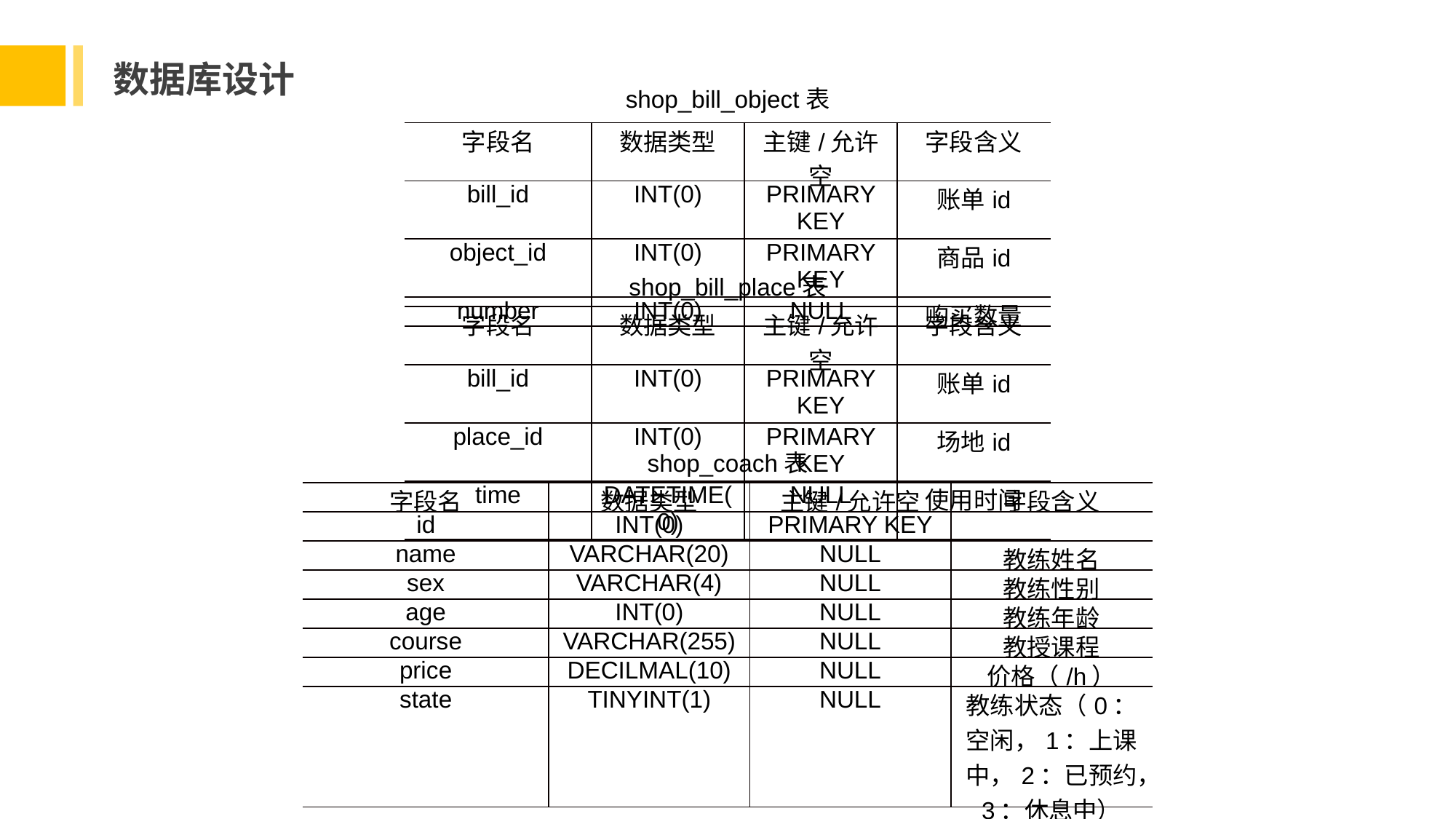

数据库设计
shop_bill_object表
| 字段名 | 数据类型 | 主键/允许空 | 字段含义 |
| --- | --- | --- | --- |
| bill\_id | INT(0) | PRIMARY KEY | 账单id |
| object\_id | INT(0) | PRIMARY KEY | 商品id |
| number | INT(0) | NULL | 购买数量 |
shop_bill_place表
| 字段名 | 数据类型 | 主键/允许空 | 字段含义 |
| --- | --- | --- | --- |
| bill\_id | INT(0) | PRIMARY KEY | 账单id |
| place\_id | INT(0) | PRIMARY KEY | 场地id |
| time | DATETIME(0) | NULL | 使用时间 |
shop_coach表
| 字段名 | 数据类型 | 主键/允许空 | 字段含义 |
| --- | --- | --- | --- |
| id | INT(0) | PRIMARY KEY |  |
| name | VARCHAR(20) | NULL | 教练姓名 |
| sex | VARCHAR(4) | NULL | 教练性别 |
| age | INT(0) | NULL | 教练年龄 |
| course | VARCHAR(255) | NULL | 教授课程 |
| price | DECILMAL(10) | NULL | 价格（/h） |
| state | TINYINT(1) | NULL | 教练状态（0：空闲，1：上课中，2：已预约，3：休息中） |